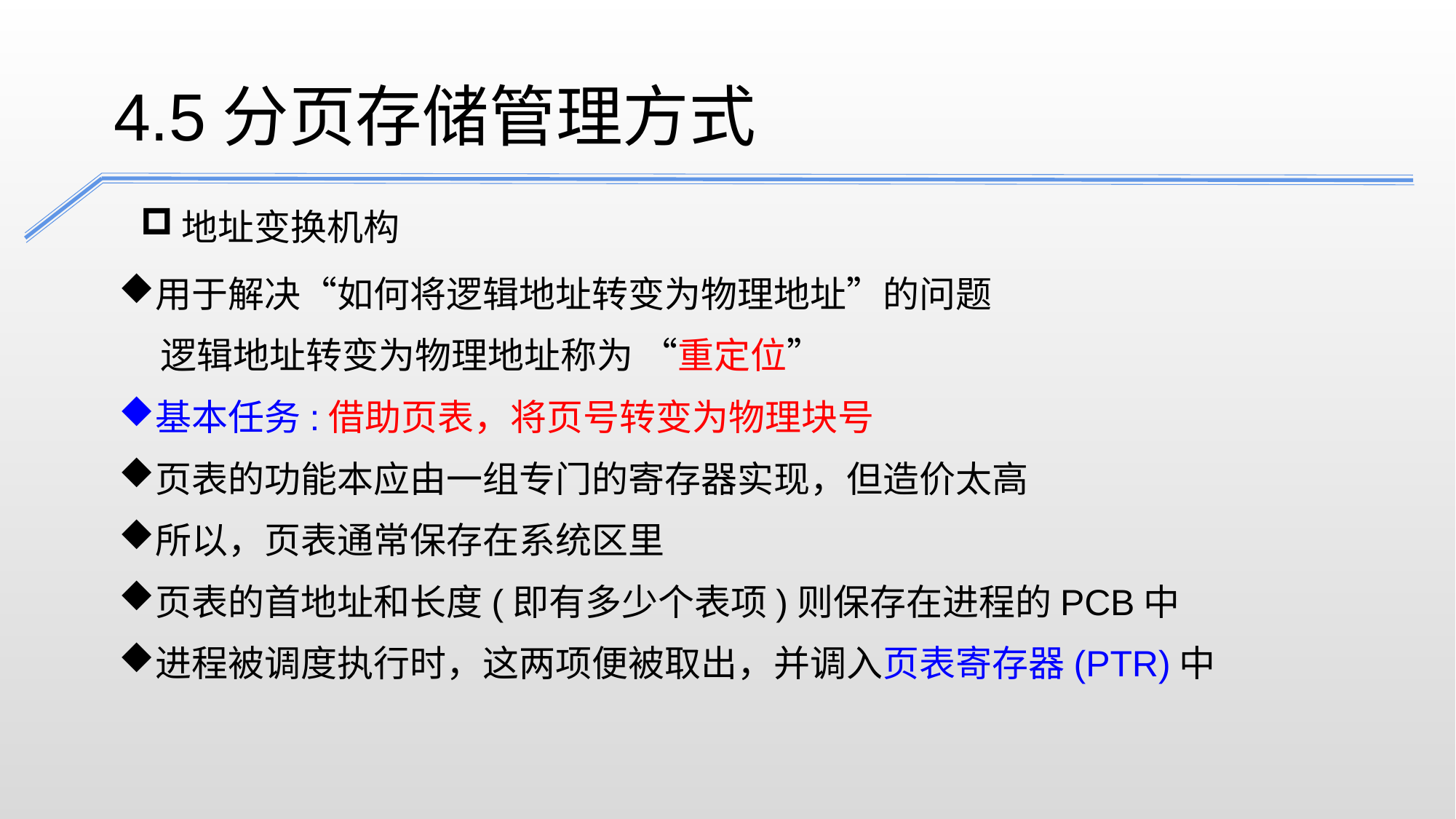

4.5分页存储管理方式
地址变换机构

用于解决“如何将逻辑地址转变为物理地址”的问题
    逻辑地址转变为物理地址称为 “重定位”
基本任务:借助页表，将页号转变为物理块号
页表的功能本应由一组专门的寄存器实现，但造价太高
所以，页表通常保存在系统区里
页表的首地址和长度(即有多少个表项)则保存在进程的PCB中
进程被调度执行时，这两项便被取出，并调入页表寄存器(PTR)中